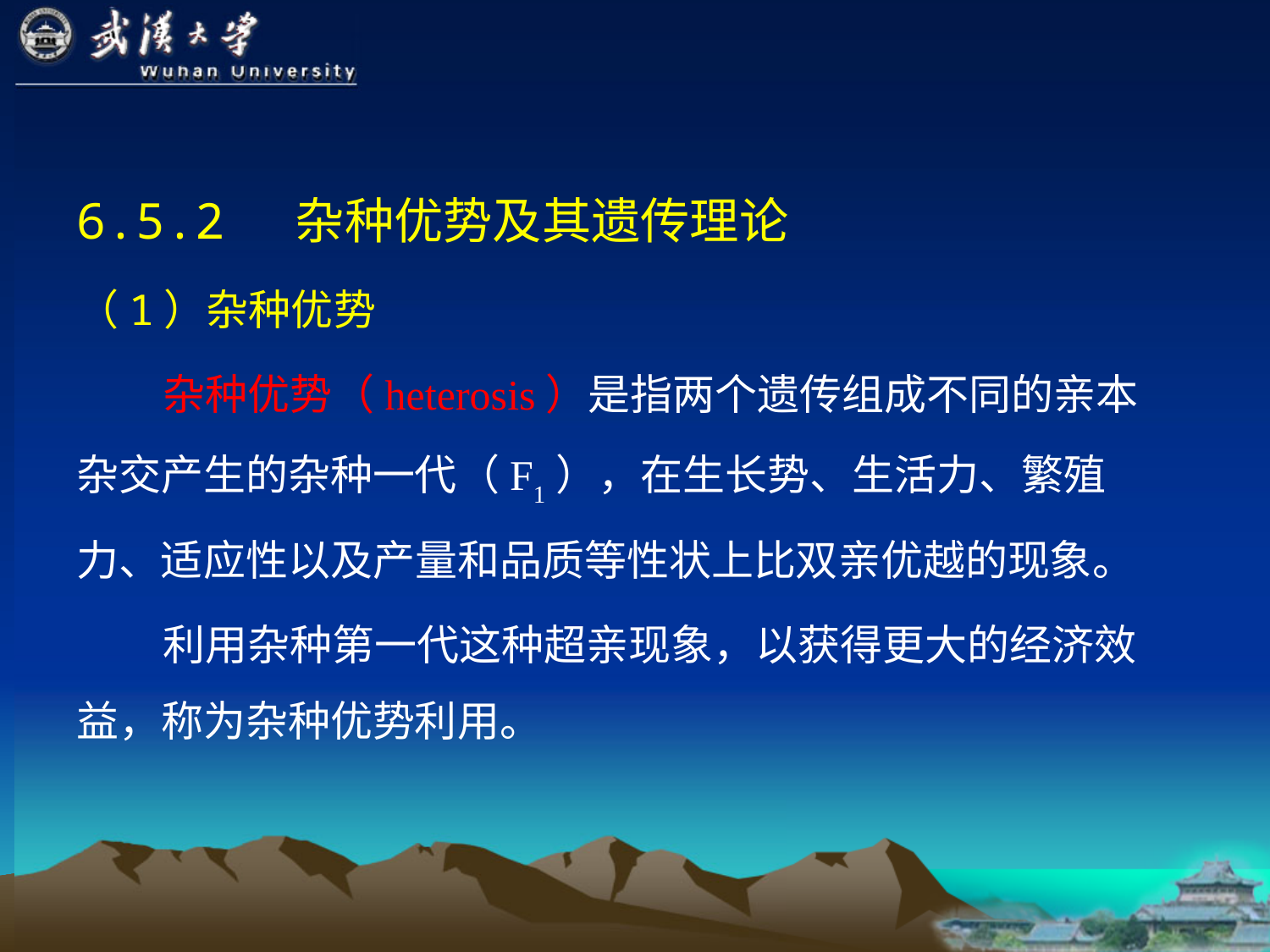

6.5.2  杂种优势及其遗传理论
（1）杂种优势
杂种优势（heterosis）是指两个遗传组成不同的亲本杂交产生的杂种一代（F1），在生长势、生活力、繁殖力、适应性以及产量和品质等性状上比双亲优越的现象。
利用杂种第一代这种超亲现象，以获得更大的经济效益，称为杂种优势利用。